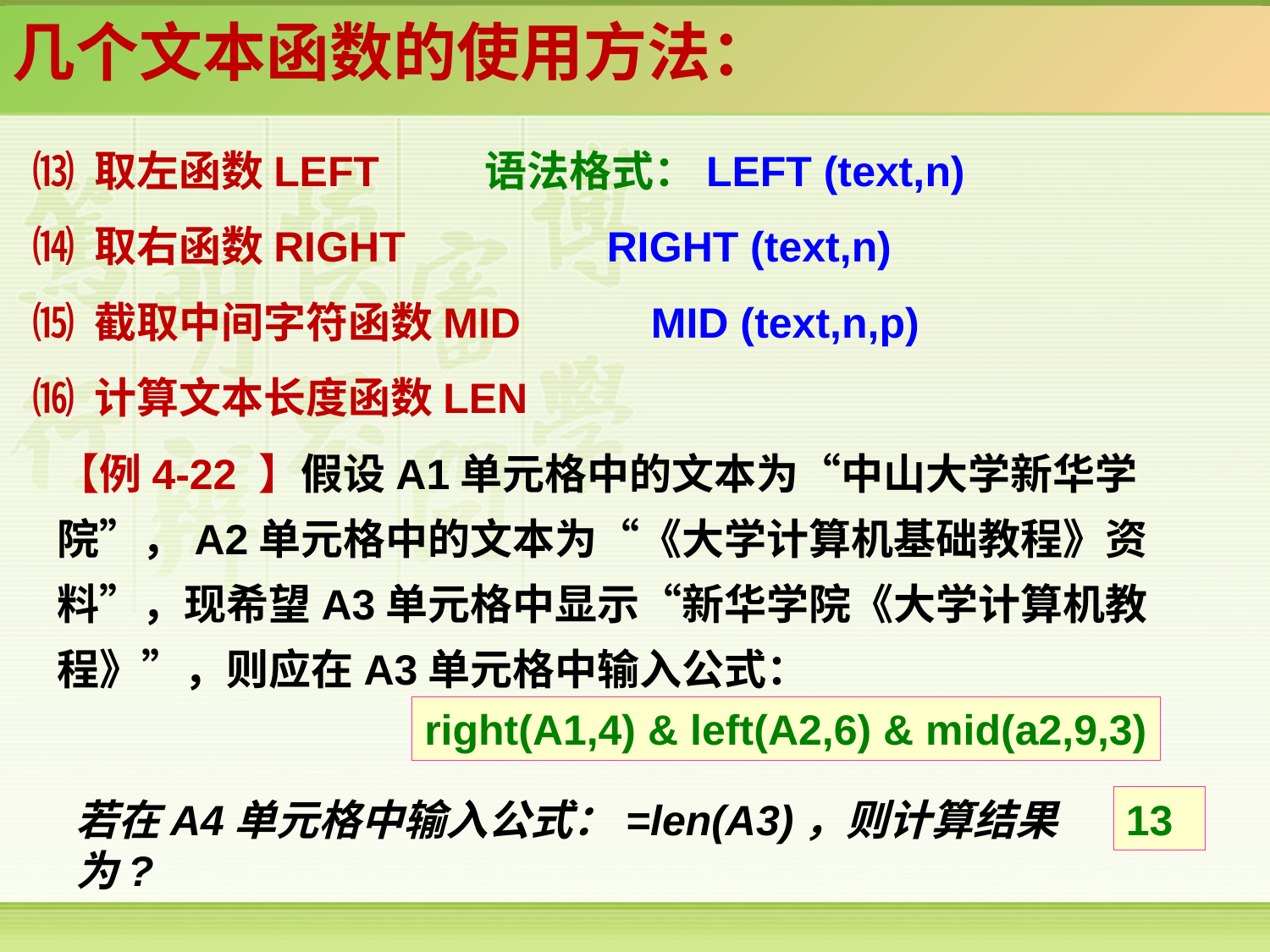

几个文本函数的使用方法：
⒀ 取左函数LEFT        语法格式：LEFT (text,n)
⒁ 取右函数RIGHT                 RIGHT (text,n)
⒂ 截取中间字符函数MID           MID (text,n,p)
⒃ 计算文本长度函数LEN
【例4-22 】假设A1单元格中的文本为“中山大学新华学院”，A2单元格中的文本为“《大学计算机基础教程》资料”，现希望A3单元格中显示“新华学院《大学计算机教程》”，则应在A3单元格中输入公式：
right(A1,4) & left(A2,6) & mid(a2,9,3)
若在A4单元格中输入公式：=len(A3)，则计算结果为?
13

90